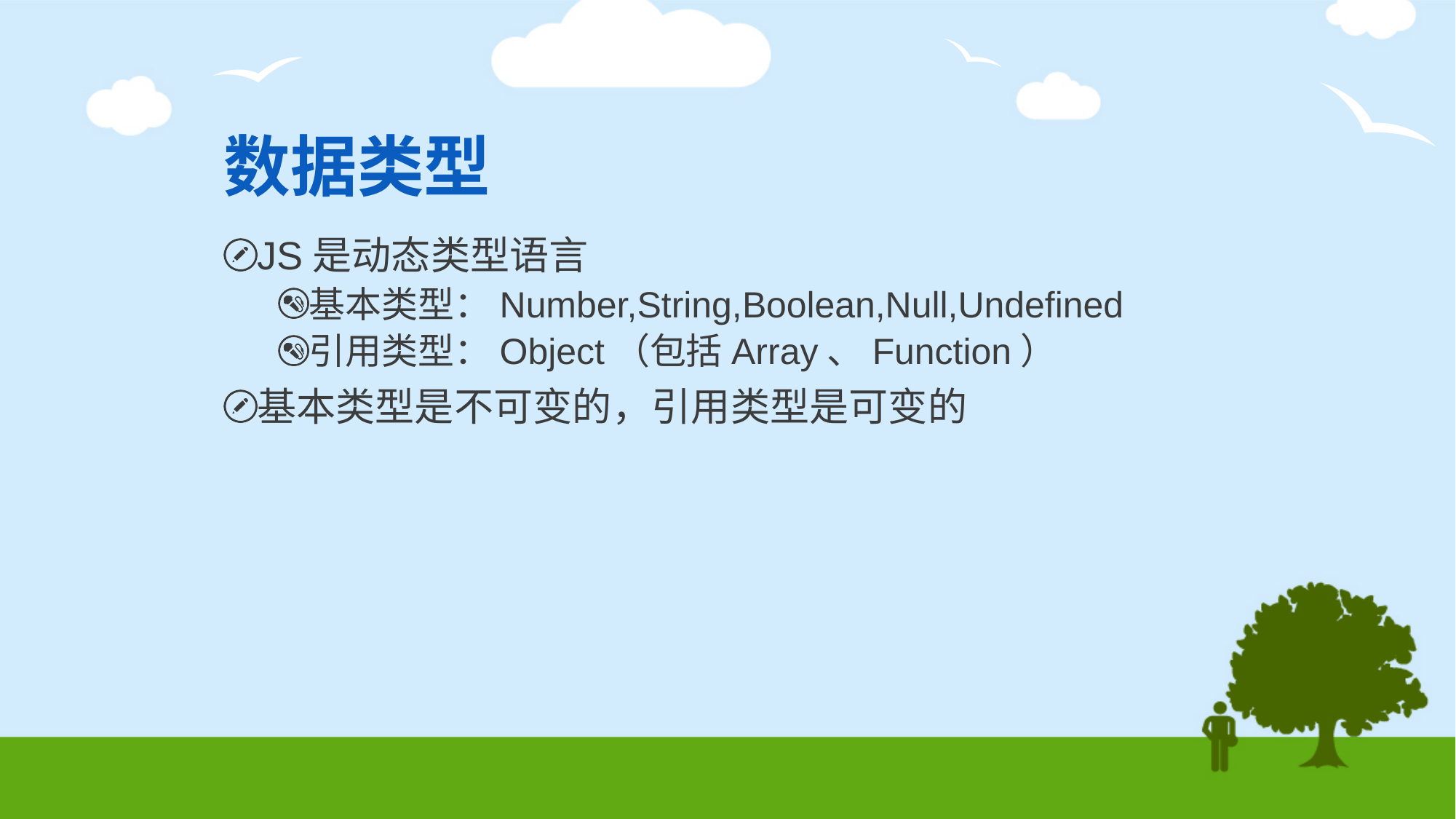

# 数据类型
JS是动态类型语言
基本类型：Number,String,Boolean,Null,Undefined
引用类型：Object（包括Array、Function）
基本类型是不可变的，引用类型是可变的